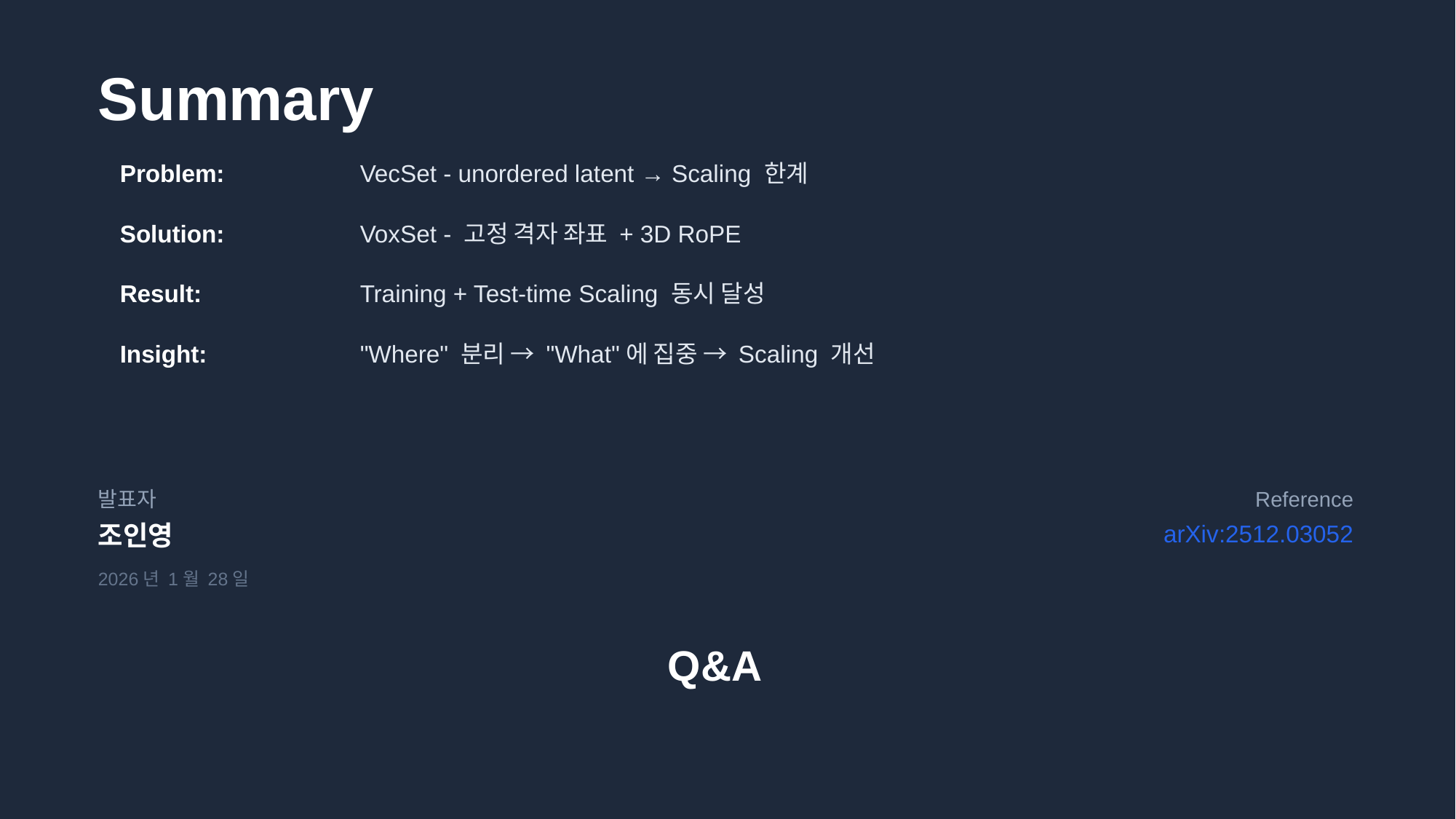

Summary
Problem:
VecSet - unordered latent → Scaling 한계
Solution:
VoxSet - 고정 격자 좌표 + 3D RoPE
Result:
Training + Test-time Scaling 동시 달성
Insight:
"Where" 분리 → "What"에 집중 → Scaling 개선
발표자
Reference
조인영
arXiv:2512.03052
2026년 1월 28일
Q&A